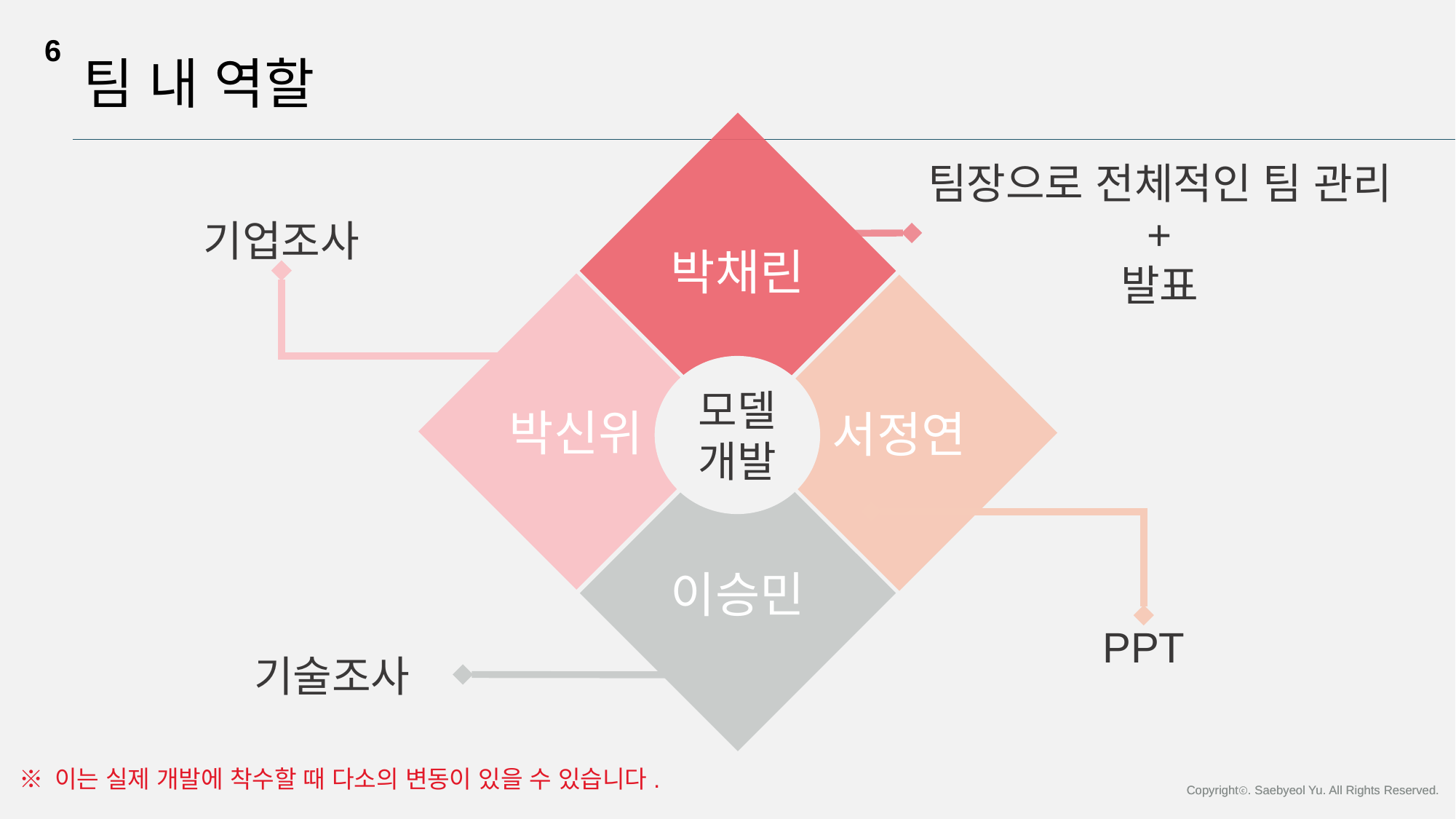

6
팀 내 역할

박채린
팀장으로 전체적인 팀 관리
+
발표
기업조사
박신위
서정연
모델
개발
이승민
PPT
기술조사
※ 이는 실제 개발에 착수할 때 다소의 변동이 있을 수 있습니다.
Copyrightⓒ. Saebyeol Yu. All Rights Reserved.